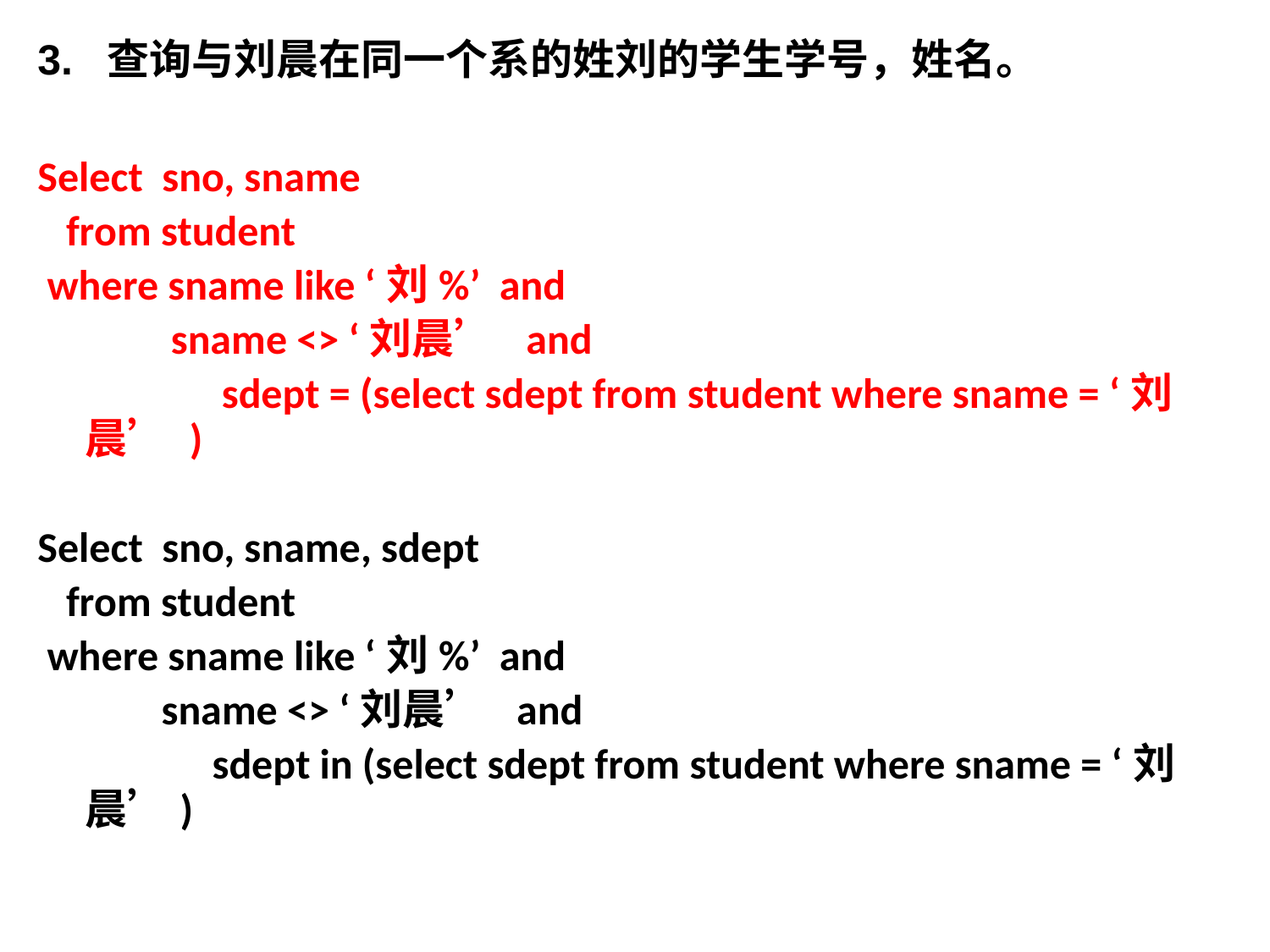

3.  查询与刘晨在同一个系的姓刘的学生学号，姓名。

Select  sno, sname
   from student
 where sname like ‘刘%’  and
              sname <> ‘刘晨’  and
		 sdept = (select sdept from student where sname = ‘刘晨’ )

Select  sno, sname, sdept
   from student
 where sname like ‘刘%’  and
             sname <> ‘刘晨’  and
		sdept in (select sdept from student where sname = ‘刘晨’)